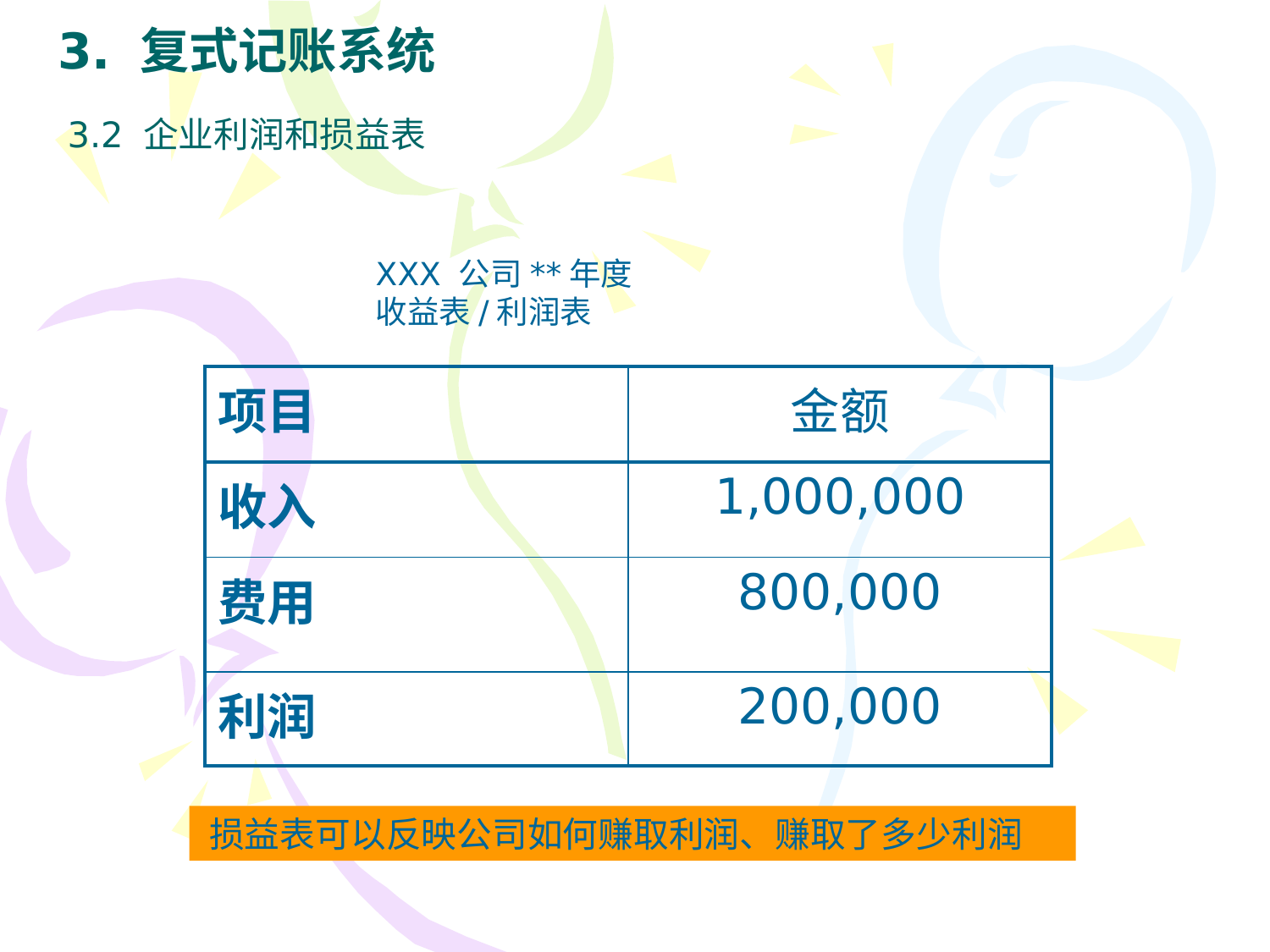

# 3. 复式记账系统
3.2 企业利润和损益表
XXX 公司**年度
收益表/利润表
| 项目 | 金额 |
| --- | --- |
| 收入 | 1,000,000 |
| 费用 | 800,000 |
| 利润 | 200,000 |
损益表可以反映公司如何赚取利润、赚取了多少利润
19